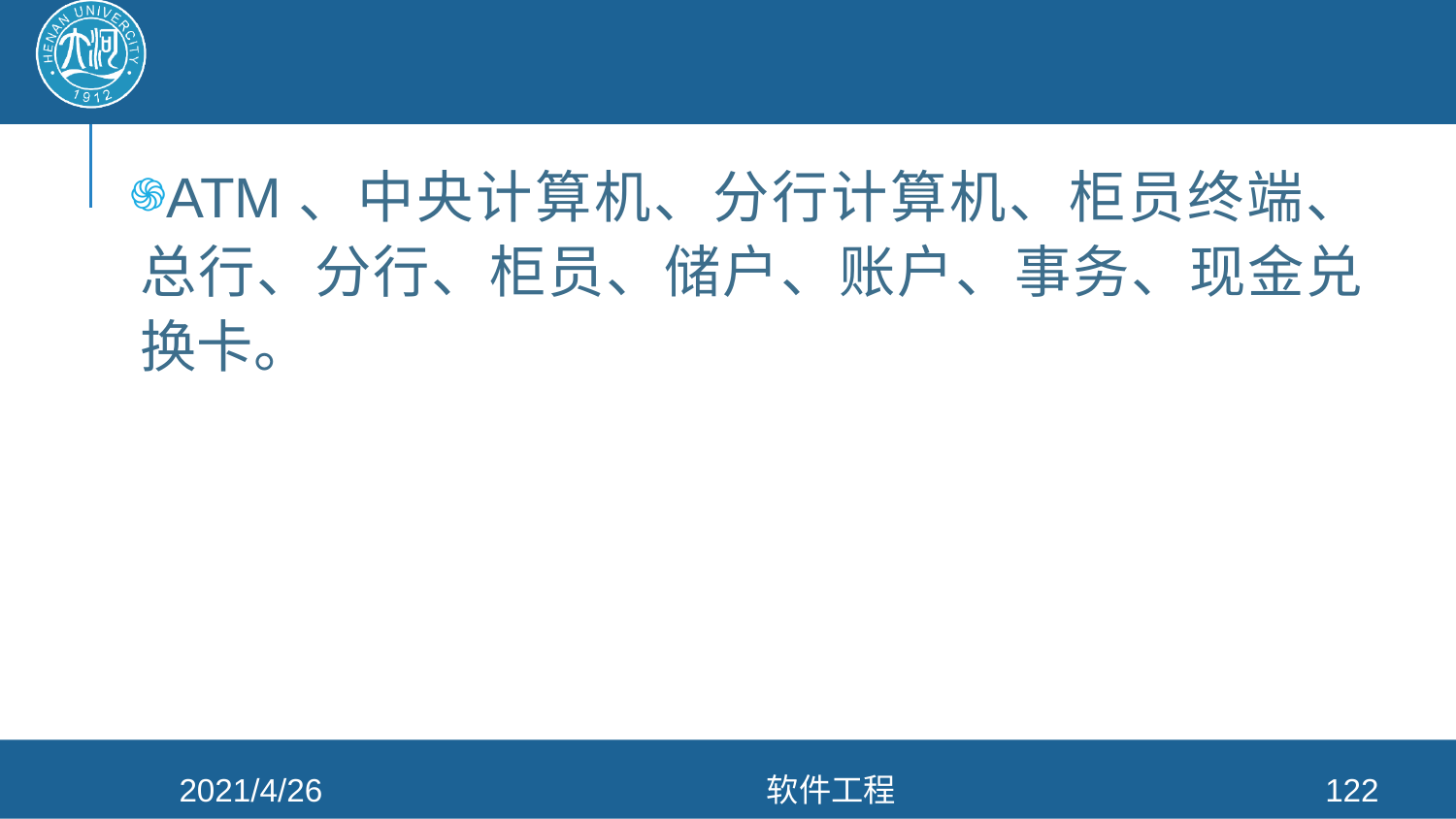

#
ATM、中央计算机、分行计算机、柜员终端、总行、分行、柜员、储户、账户、事务、现金兑换卡。
2021/4/26
软件工程
122